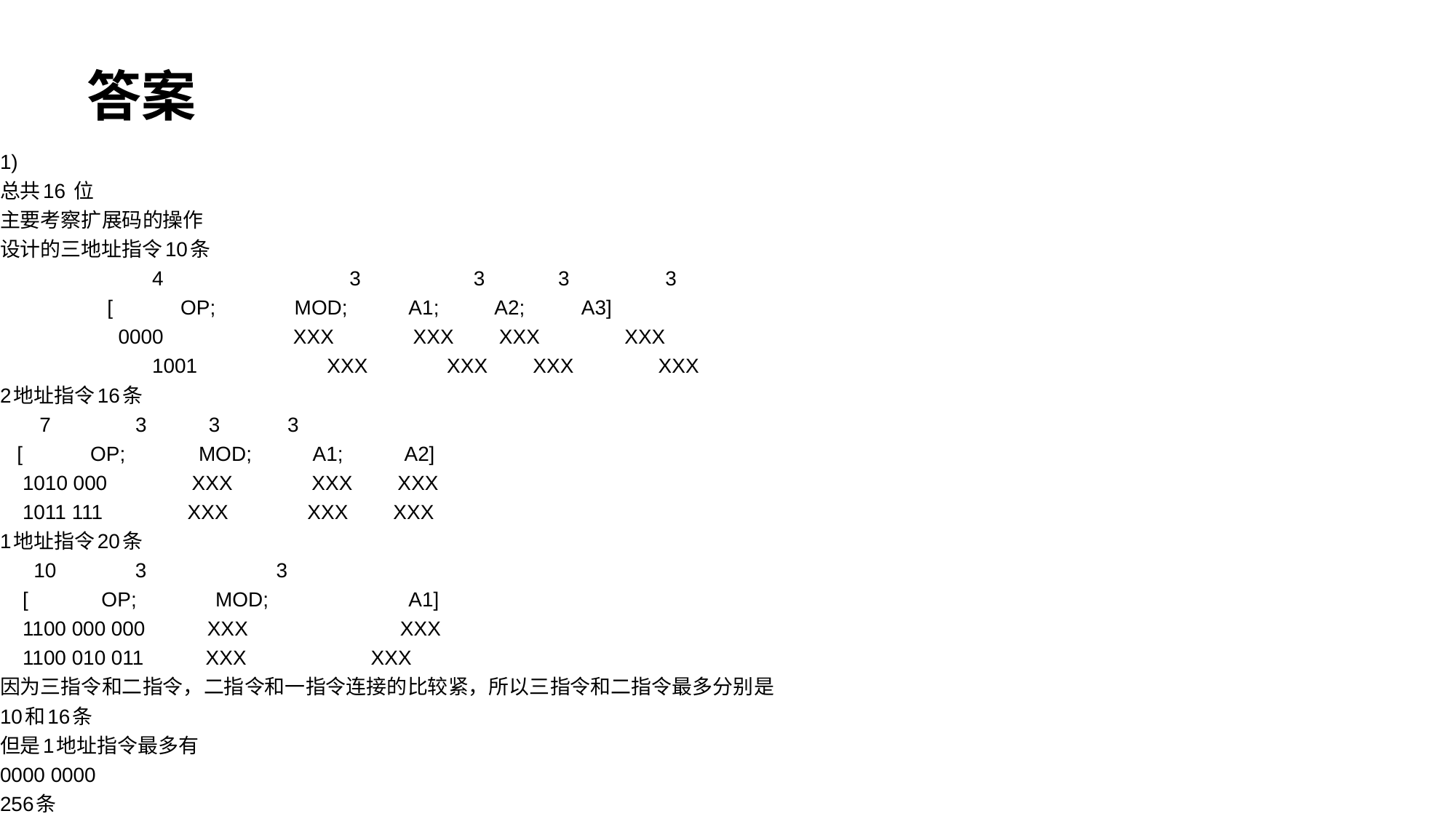

答案
1)
总共16 位
主要考察扩展码的操作
设计的三地址指令10条
                           4                                 3                    3             3                 3
                   [            OP;              MOD;           A1;          A2;          A3]
                     0000                       XXX              XXX        XXX               XXX
                           1001                       XXX              XXX        XXX               XXX
2地址指令16条
       7               3           3            3
   [            OP;             MOD;           A1;           A2]
    1010 000               XXX              XXX        XXX
    1011 111               XXX              XXX        XXX
1地址指令20条
      10              3                       3
    [             OP;              MOD;                         A1]
    1100 000 000           XXX                           XXX
    1100 010 011           XXX                      XXX
因为三指令和二指令，二指令和一指令连接的比较紧，所以三指令和二指令最多分别是
10和16条
但是1地址指令最多有
0000 0000
256条